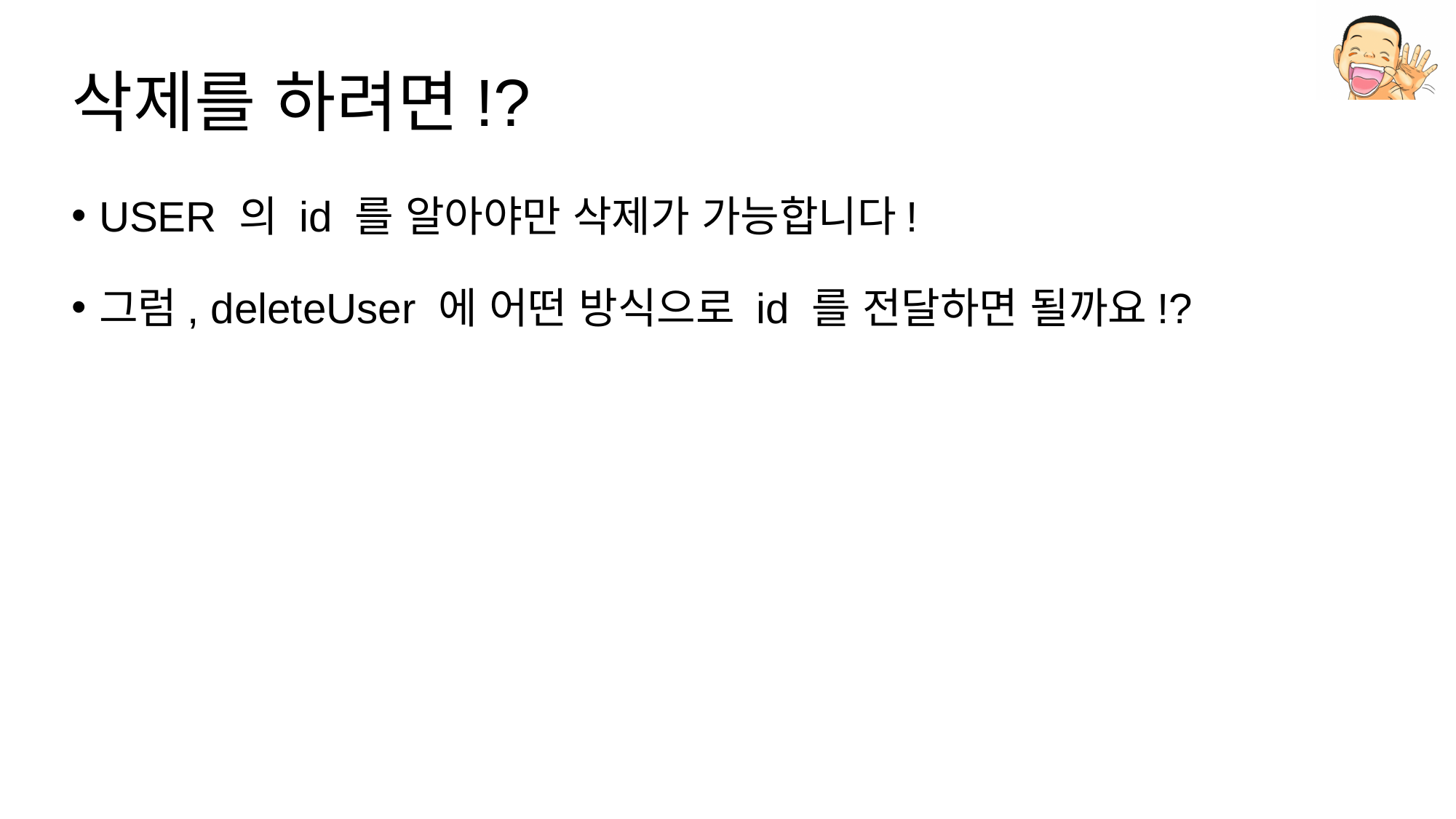

# 삭제를 하려면!?
USER 의 id 를 알아야만 삭제가 가능합니다!
그럼, deleteUser 에 어떤 방식으로 id 를 전달하면 될까요!?